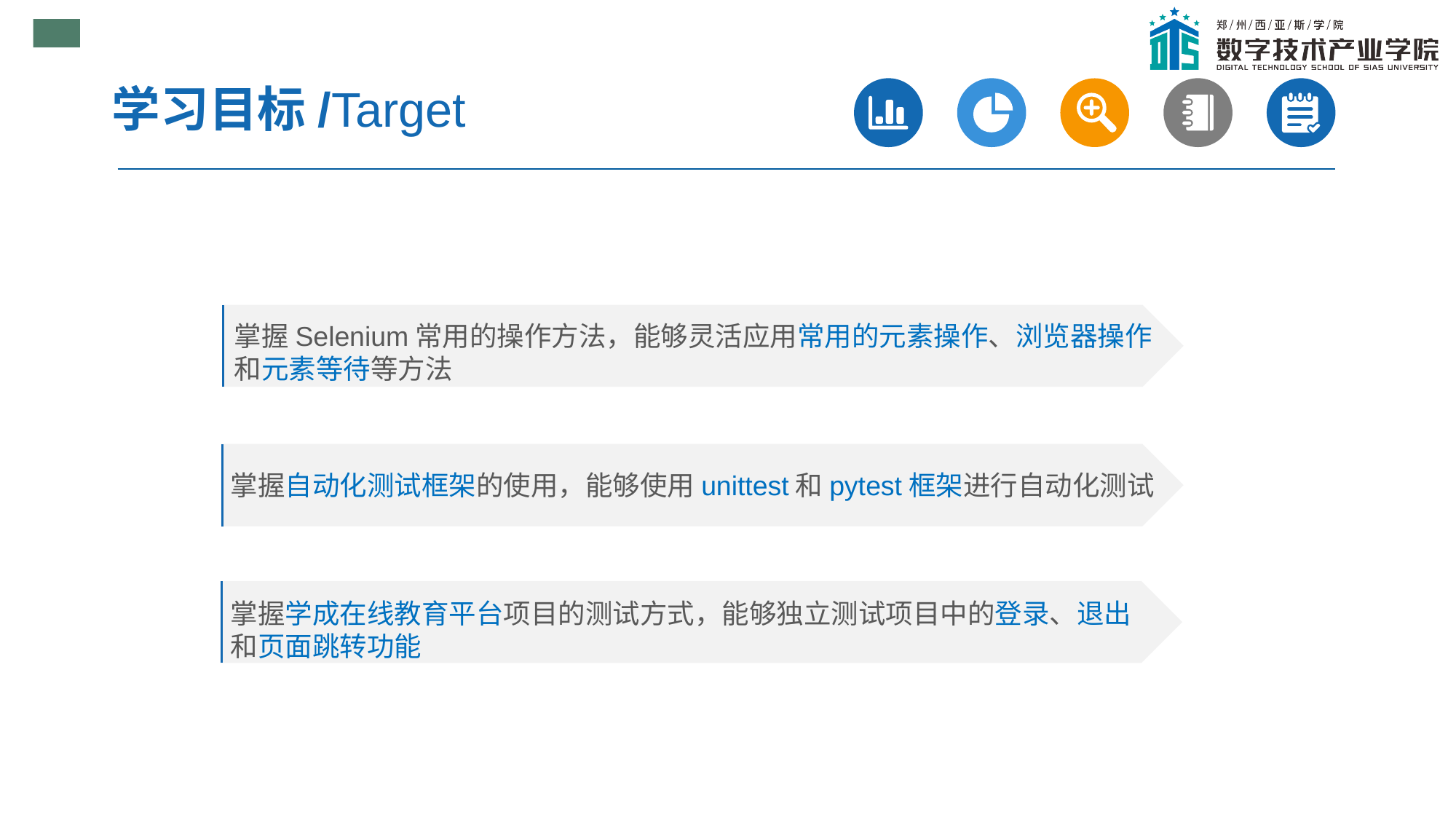

学习目标/Target

掌握Selenium常用的操作方法，能够灵活应用常用的元素操作、浏览器操作和元素等待等方法

掌握自动化测试框架的使用，能够使用unittest和pytest框架进行自动化测试

掌握学成在线教育平台项目的测试方式，能够独立测试项目中的登录、退出和页面跳转功能